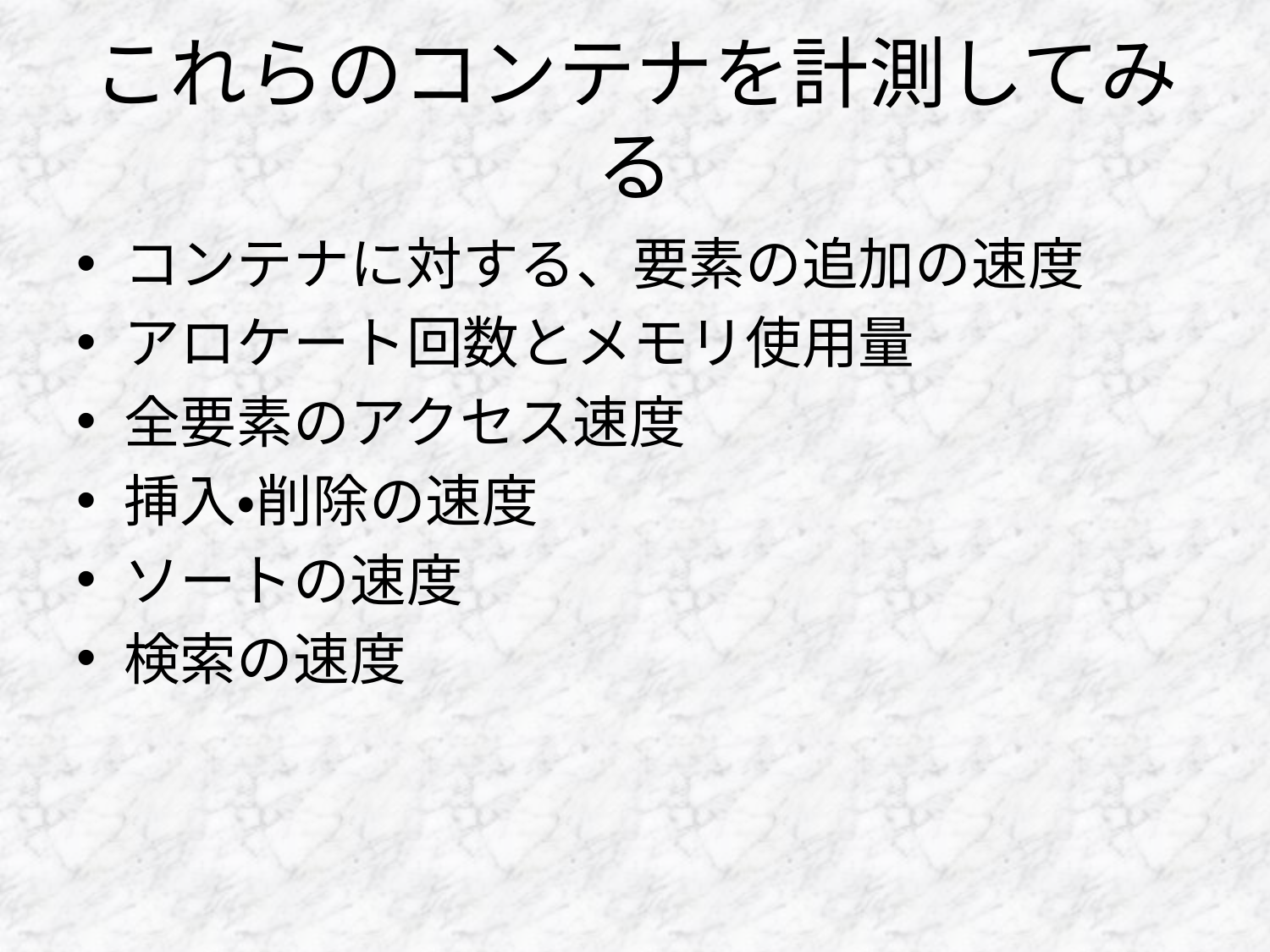

# これらのコンテナを計測してみる
コンテナに対する、要素の追加の速度
アロケート回数とメモリ使用量
全要素のアクセス速度
挿入・削除の速度
ソートの速度
検索の速度